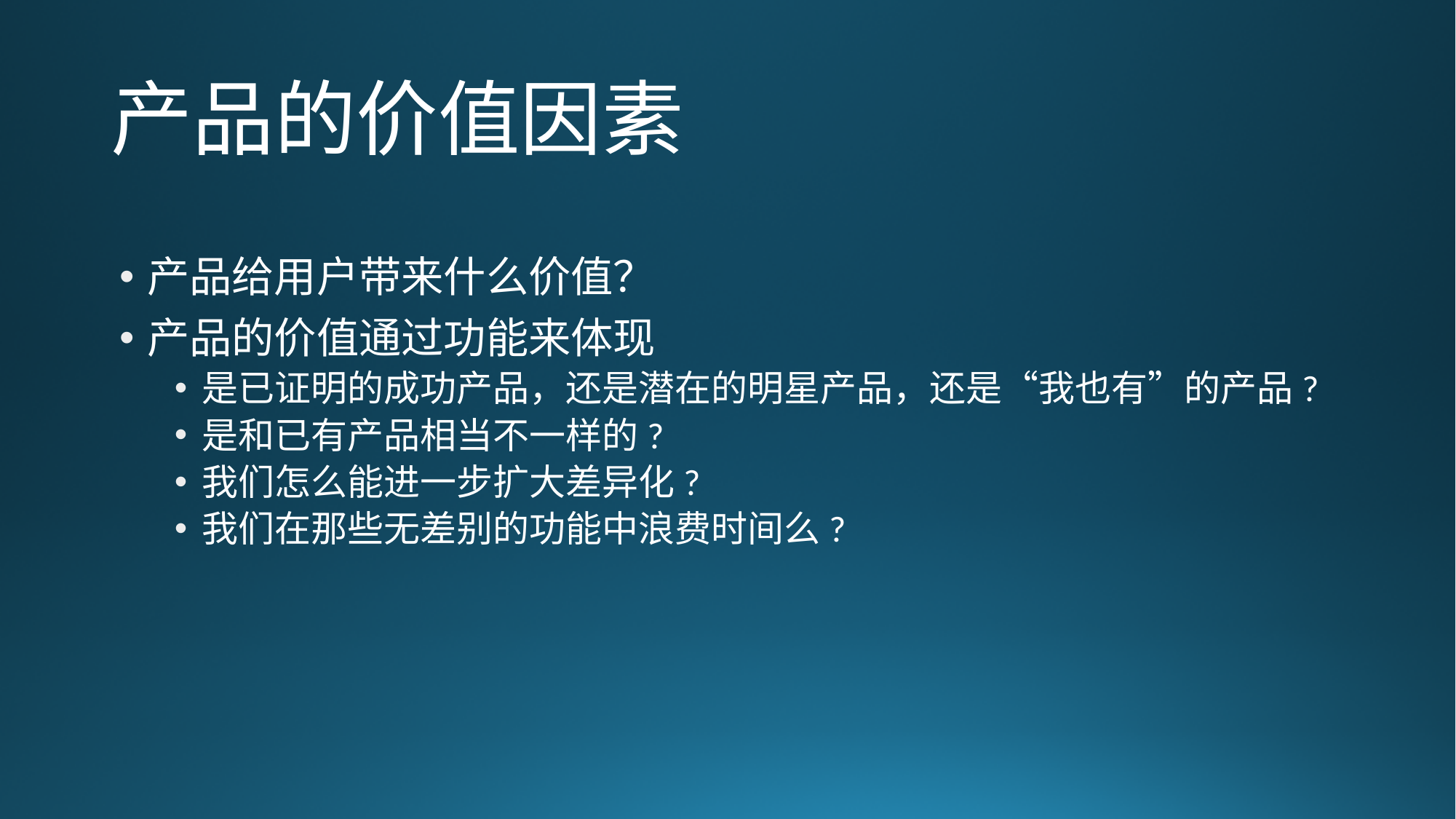

# 产品的价值因素
产品给用户带来什么价值？
产品的价值通过功能来体现
是已证明的成功产品，还是潜在的明星产品，还是“我也有”的产品?
是和已有产品相当不一样的?
我们怎么能进一步扩大差异化?
我们在那些无差别的功能中浪费时间么?